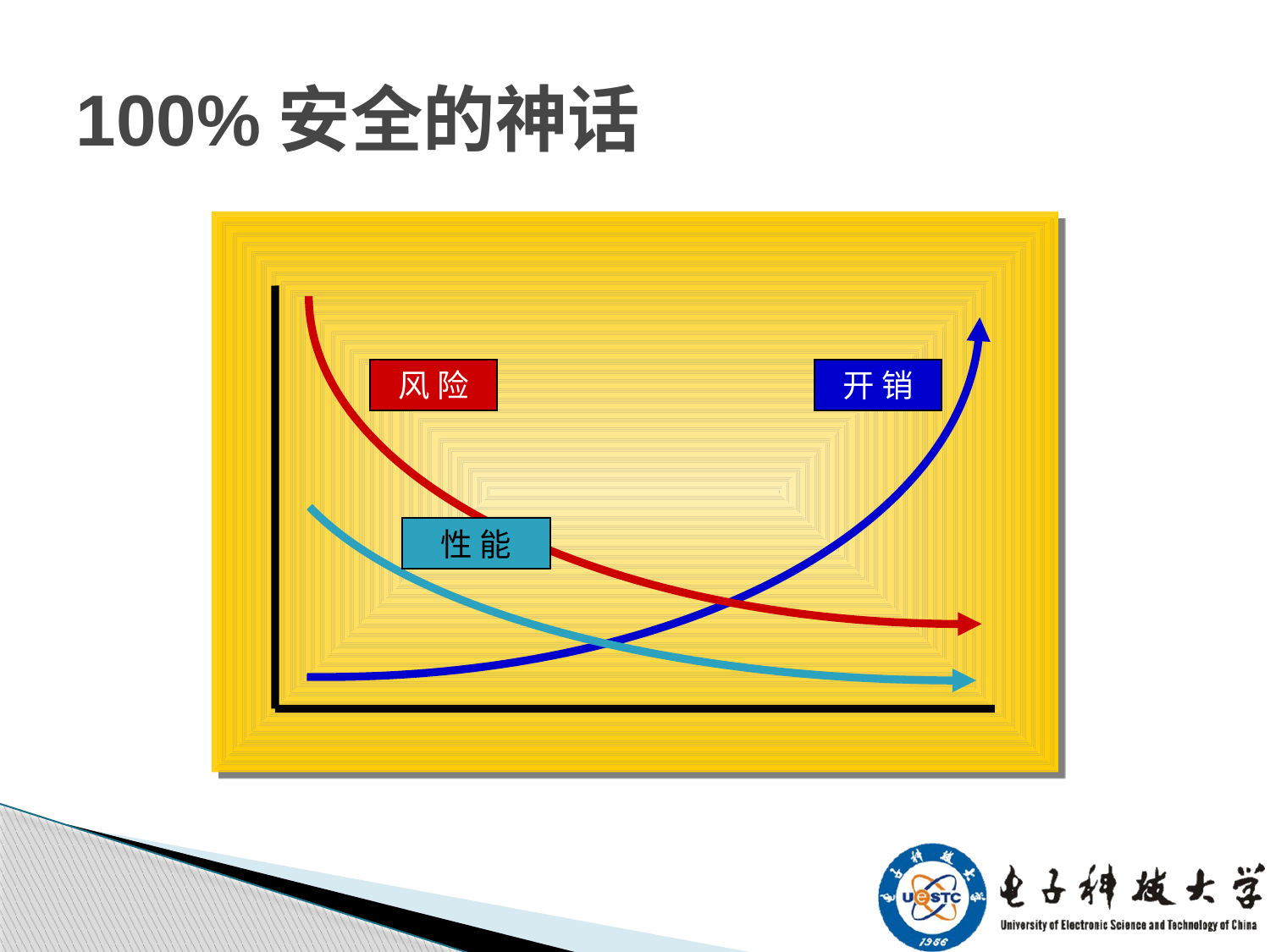

# 100%安全的神话

风 险

开 销

性 能